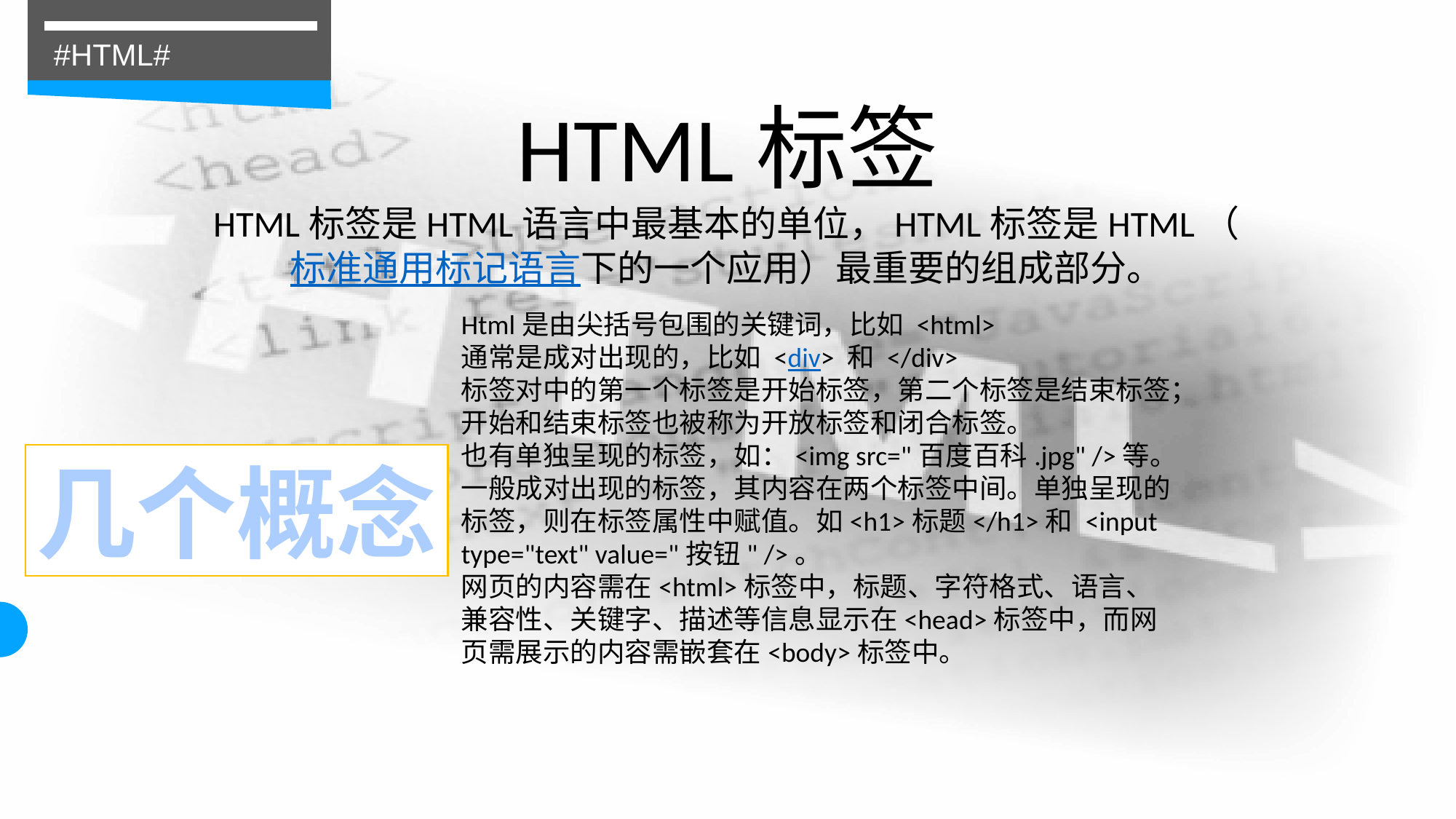

#HTML#

# HTML标签
HTML标签是HTML语言中最基本的单位，HTML标签是HTML（标准通用标记语言下的一个应用）最重要的组成部分。
Html是由尖括号包围的关键词，比如 <html>
通常是成对出现的，比如 <div> 和 </div>
标签对中的第一个标签是开始标签，第二个标签是结束标签；
开始和结束标签也被称为开放标签和闭合标签。
也有单独呈现的标签，如：<img src="百度百科.jpg" />等。
一般成对出现的标签，其内容在两个标签中间。单独呈现的标签，则在标签属性中赋值。如<h1>标题</h1>和 <input type="text" value="按钮" />。
网页的内容需在<html>标签中，标题、字符格式、语言、兼容性、关键字、描述等信息显示在<head>标签中，而网页需展示的内容需嵌套在<body>标签中。
几个概念